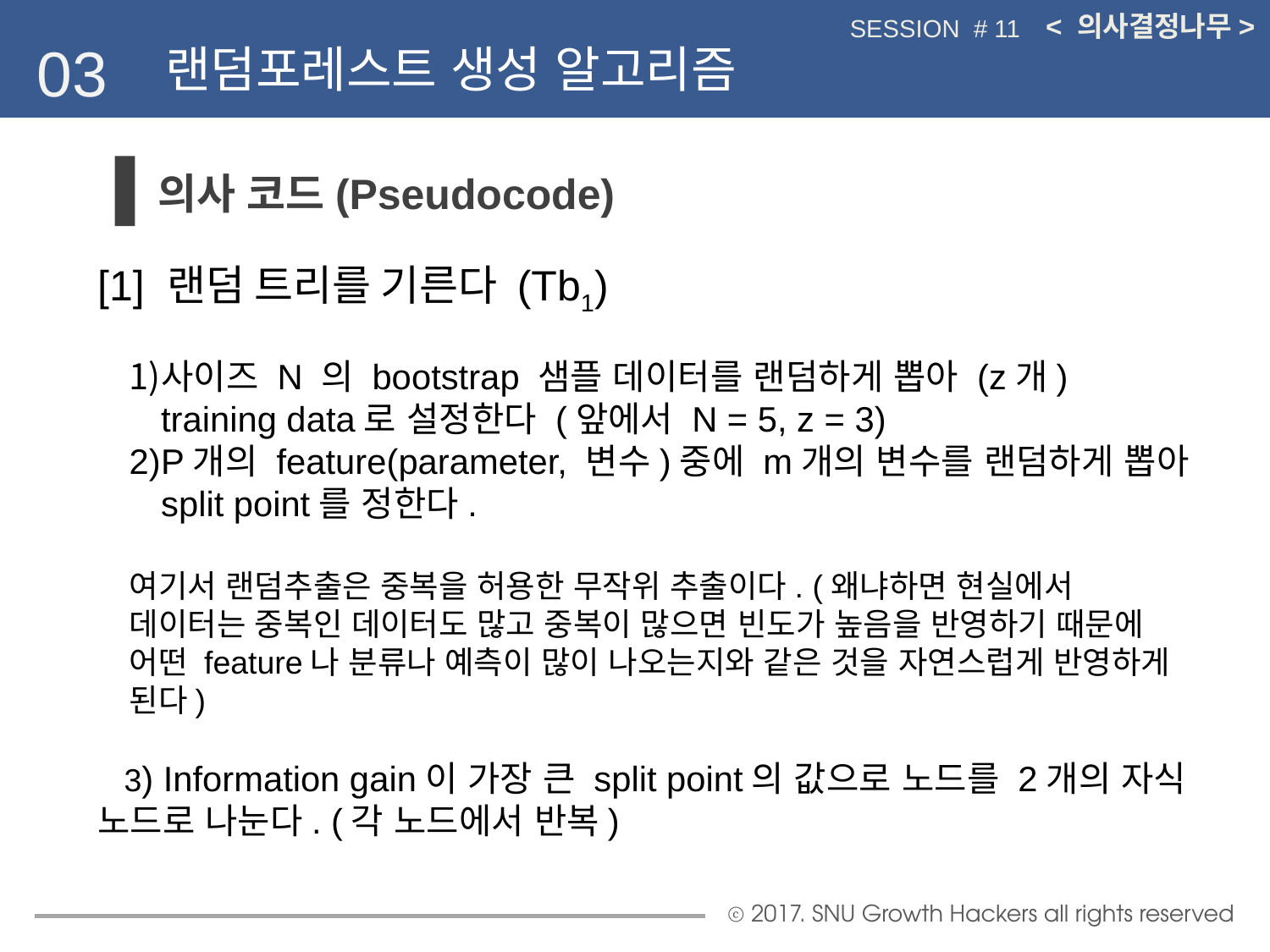

< 의사결정나무>
SESSION  # 11
03
랜덤포레스트 생성 알고리즘

의사 코드(Pseudocode)
[1] 랜덤 트리를 기른다 (Tb1)

사이즈 N 의 bootstrap 샘플 데이터를 랜덤하게 뽑아 (z개) training data로 설정한다 (앞에서 N = 5, z = 3)
P개의 feature(parameter, 변수)중에 m개의 변수를 랜덤하게 뽑아 split point를 정한다.

여기서 랜덤추출은 중복을 허용한 무작위 추출이다. (왜냐하면 현실에서 데이터는 중복인 데이터도 많고 중복이 많으면 빈도가 높음을 반영하기 때문에 어떤 feature나 분류나 예측이 많이 나오는지와 같은 것을 자연스럽게 반영하게 된다)

   3) Information gain이 가장 큰 split point의 값으로 노드를 2개의 자식 노드로 나눈다. (각 노드에서 반복)
ⓒ 2017. SNU Growth Hackers all rights reserved